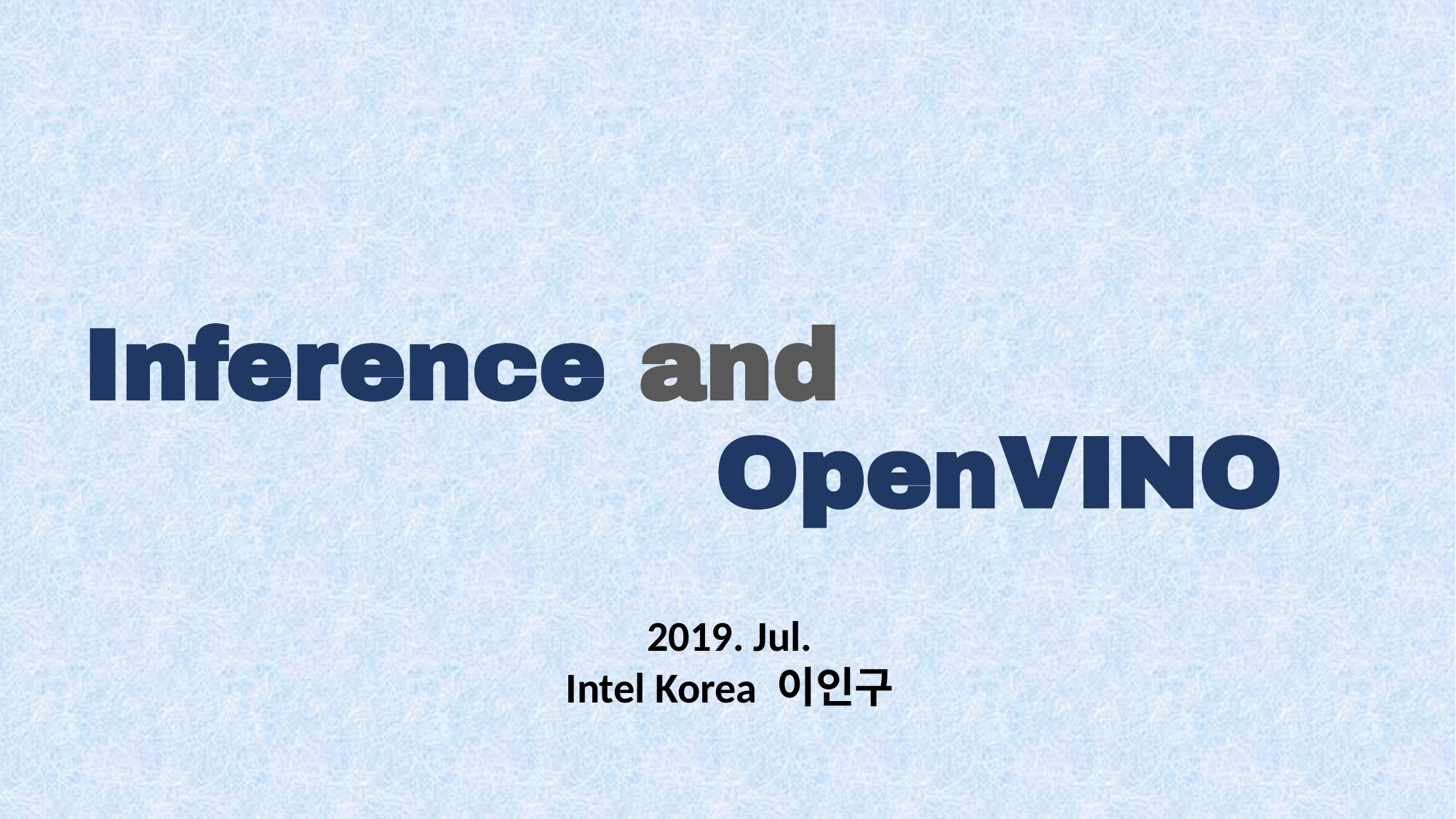

Inference and
                   OpenVINO
2019. Jul.
Intel Korea 이인구